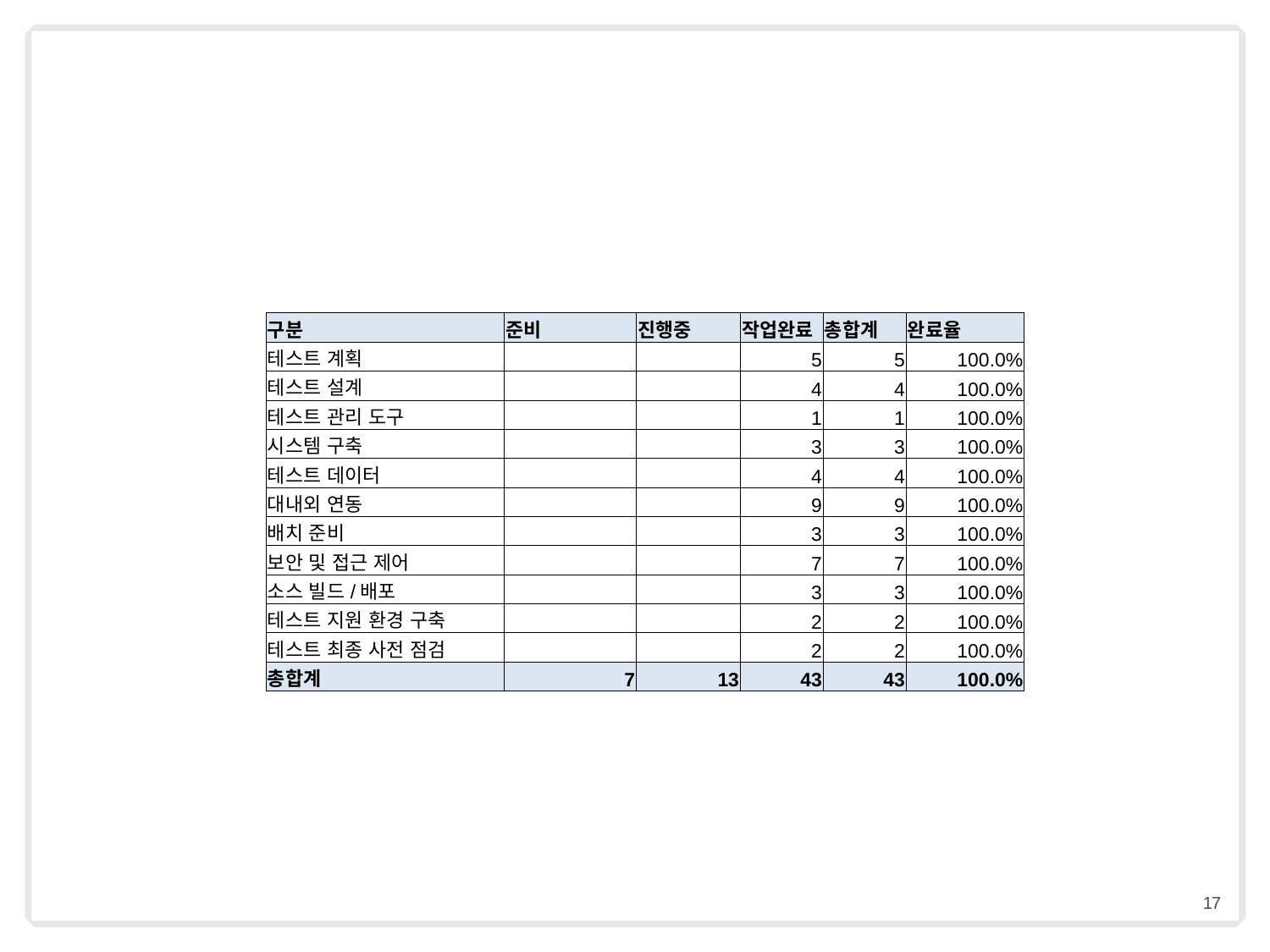

| 구분 | 준비 | 진행중 | 작업완료 | 총합계 | 완료율 |
| --- | --- | --- | --- | --- | --- |
| 테스트 계획 |  |  | 5 | 5 | 100.0% |
| 테스트 설계 |  |  | 4 | 4 | 100.0% |
| 테스트 관리 도구 |  |  | 1 | 1 | 100.0% |
| 시스템 구축 |  |  | 3 | 3 | 100.0% |
| 테스트 데이터 |  |  | 4 | 4 | 100.0% |
| 대내외 연동 |  |  | 9 | 9 | 100.0% |
| 배치 준비 |  |  | 3 | 3 | 100.0% |
| 보안 및 접근 제어 |  |  | 7 | 7 | 100.0% |
| 소스 빌드/배포 |  |  | 3 | 3 | 100.0% |
| 테스트 지원 환경 구축 |  |  | 2 | 2 | 100.0% |
| 테스트 최종 사전 점검 |  |  | 2 | 2 | 100.0% |
| 총합계 | 7 | 13 | 43 | 43 | 100.0% |